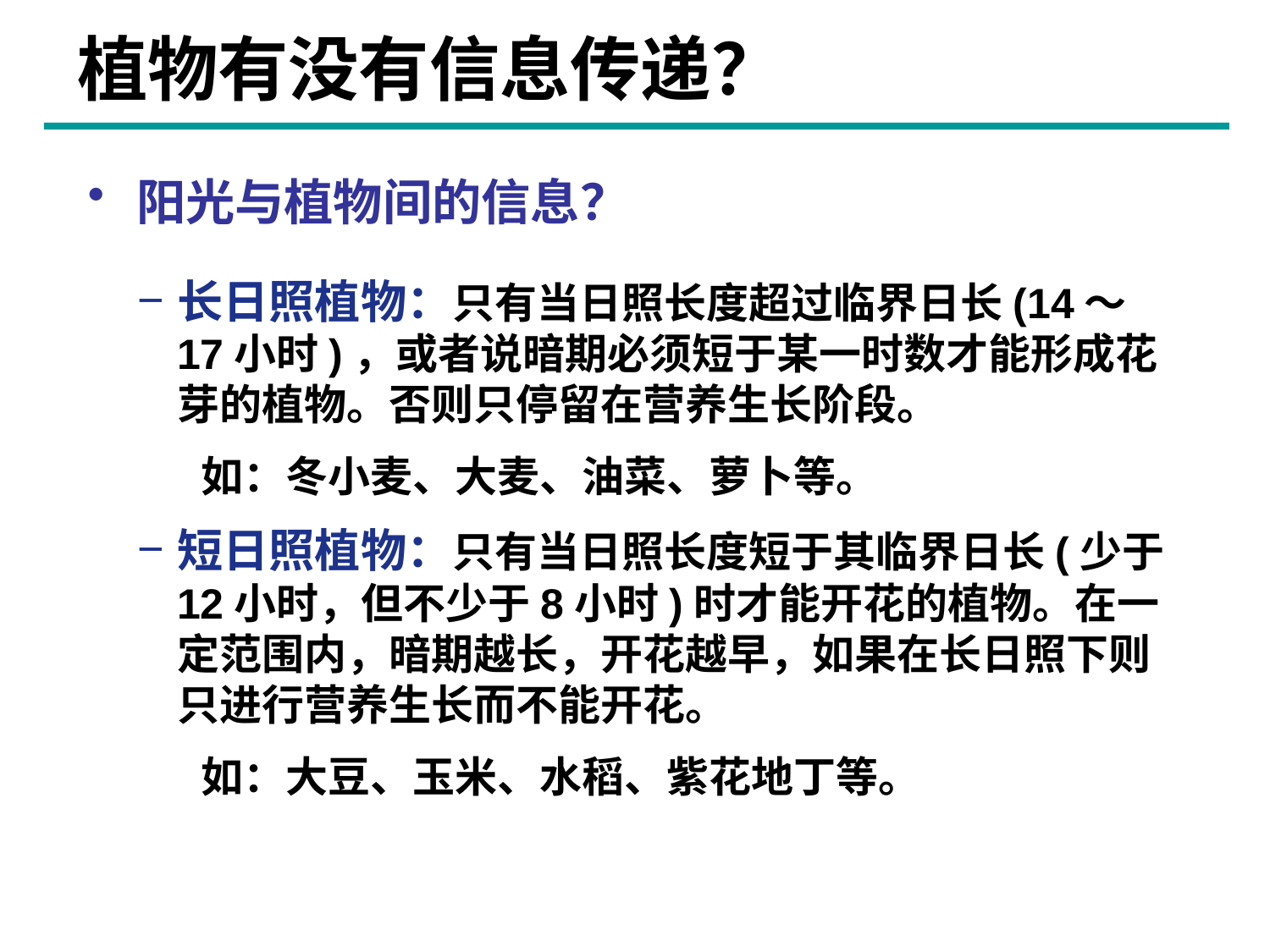

# 植物有没有信息传递？
阳光与植物间的信息？
长日照植物：只有当日照长度超过临界日长(14～17小时)，或者说暗期必须短于某一时数才能形成花芽的植物。否则只停留在营养生长阶段。
如：冬小麦、大麦、油菜、萝卜等。
短日照植物：只有当日照长度短于其临界日长(少于12小时，但不少于8小时)时才能开花的植物。在一定范围内，暗期越长，开花越早，如果在长日照下则只进行营养生长而不能开花。
如：大豆、玉米、水稻、紫花地丁等。